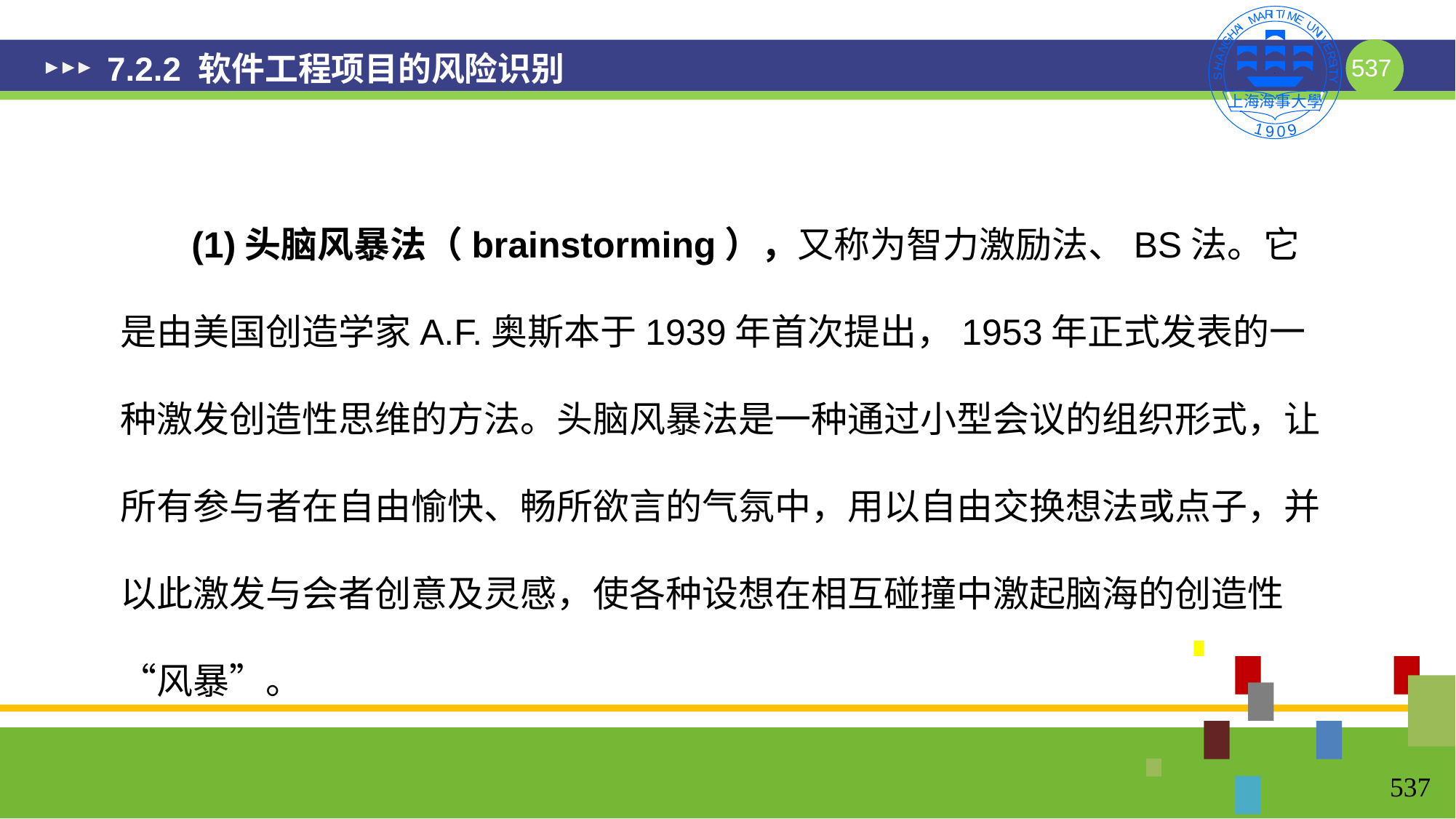

# 7.2.2 软件工程项目的风险识别
       (1)头脑风暴法（brainstorming），又称为智力激励法、BS法。它是由美国创造学家A.F.奥斯本于1939年首次提出，1953年正式发表的一种激发创造性思维的方法。头脑风暴法是一种通过小型会议的组织形式，让所有参与者在自由愉快、畅所欲言的气氛中，用以自由交换想法或点子，并以此激发与会者创意及灵感，使各种设想在相互碰撞中激起脑海的创造性“风暴”。

537
537